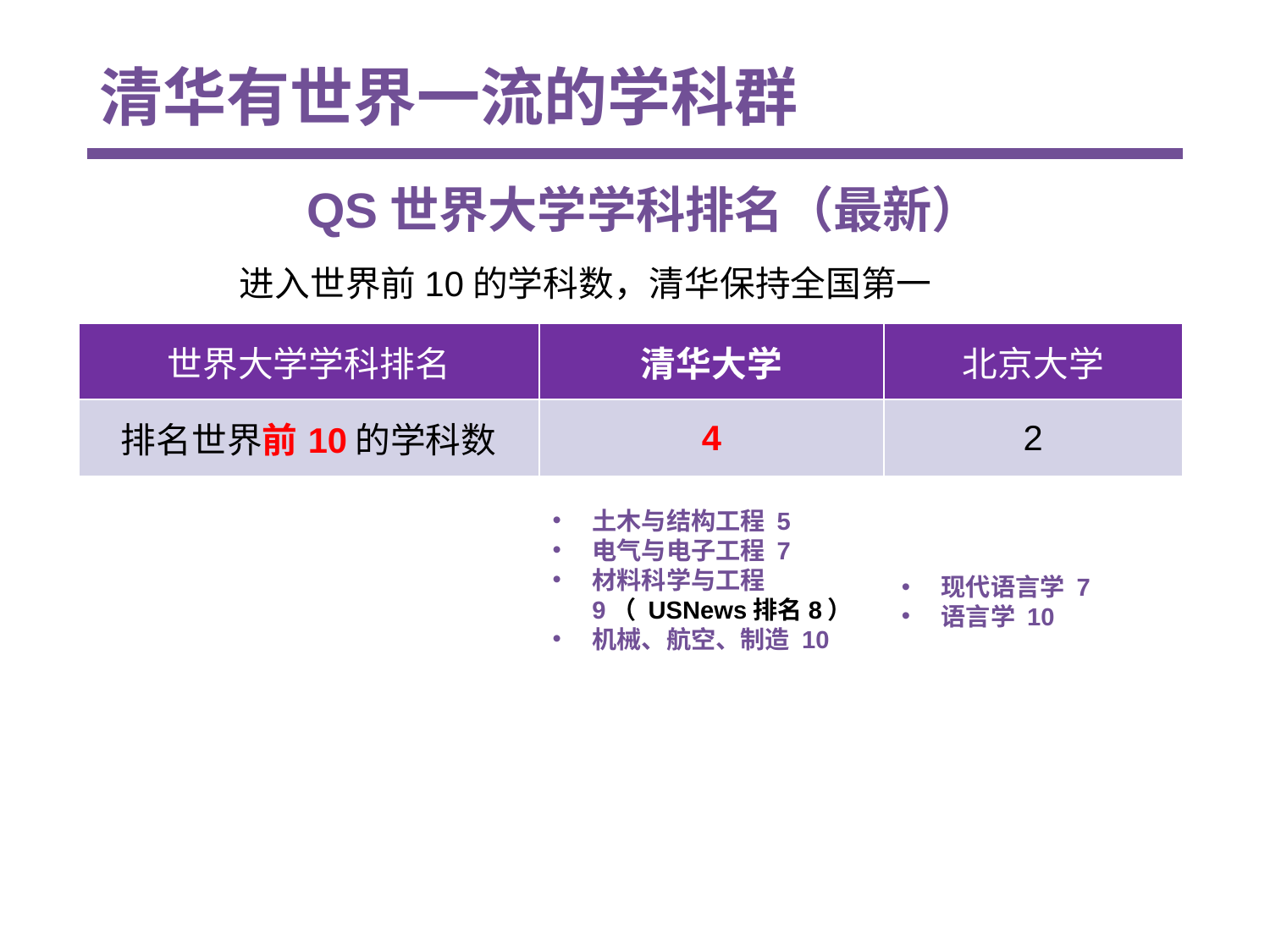

清华有世界一流的学科群
QS世界大学学科排名（最新）
进入世界前10的学科数，清华保持全国第一
| 世界大学学科排名 | 清华大学 | 北京大学 |
| --- | --- | --- |
| 排名世界前10的学科数 | 4 | 2 |
土木与结构工程 5
电气与电子工程 7
材料科学与工程 9（ USNews排名8）
机械、航空、制造 10
现代语言学 7
语言学 10